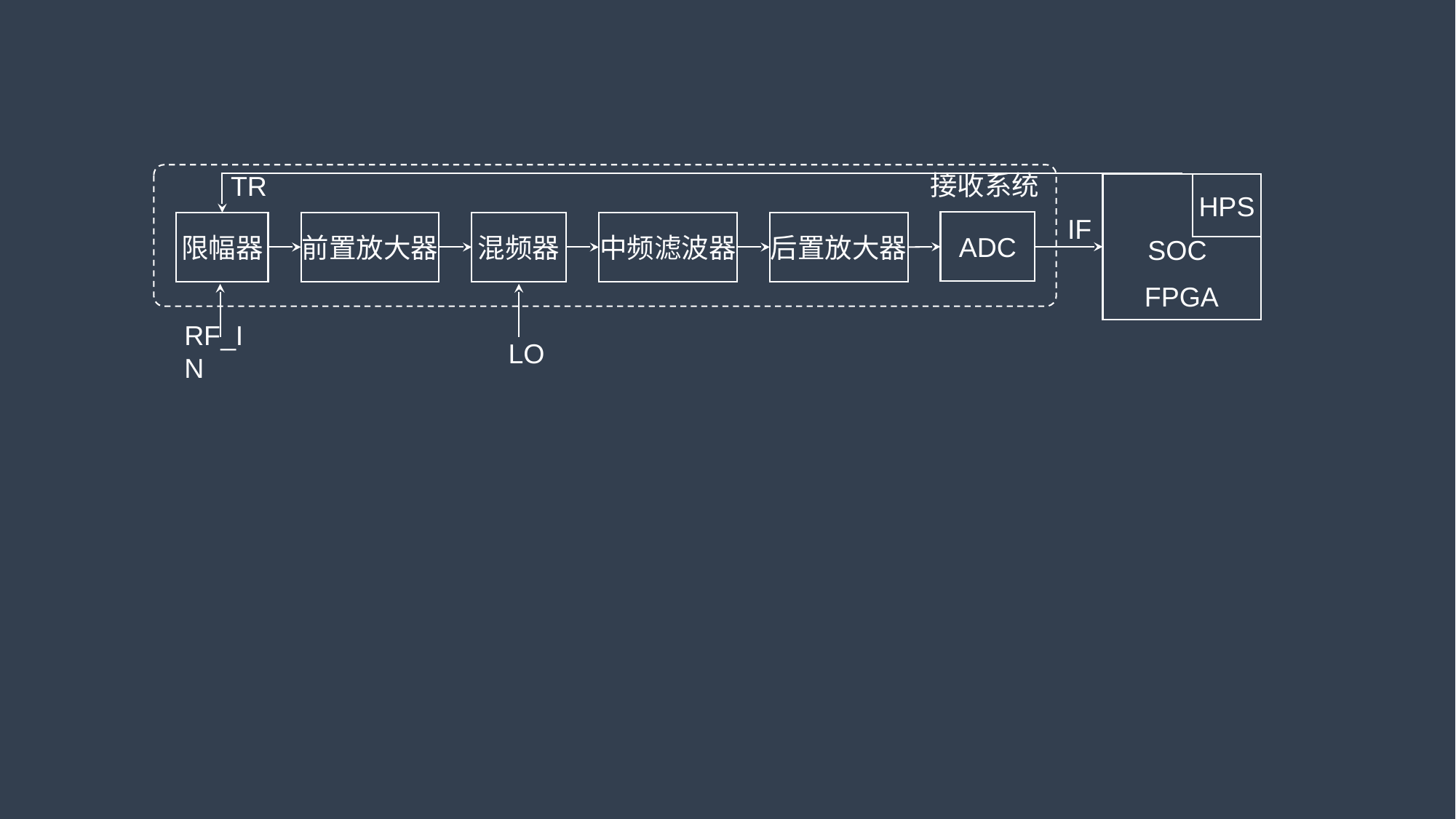

接收系统
TR

FPGA
HPS
IF
ADC
限幅器
前置放大器
混频器
中频滤波器
后置放大器
SOC
RF_IN
LO